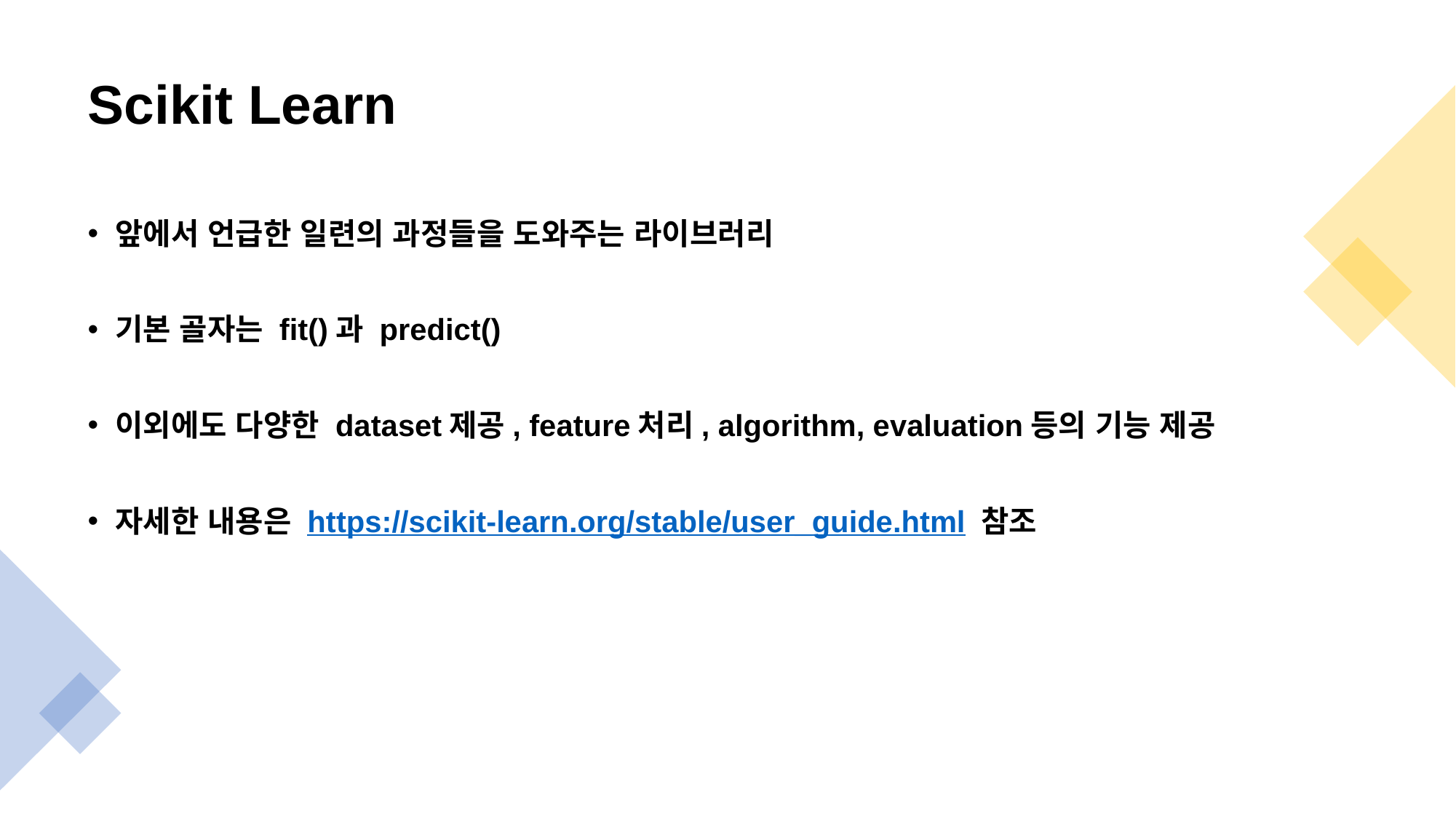

# Scikit Learn

앞에서 언급한 일련의 과정들을 도와주는 라이브러리

기본 골자는 fit()과 predict()

이외에도 다양한 dataset제공, feature처리, algorithm, evaluation등의 기능 제공

자세한 내용은 https://scikit-learn.org/stable/user_guide.html 참조